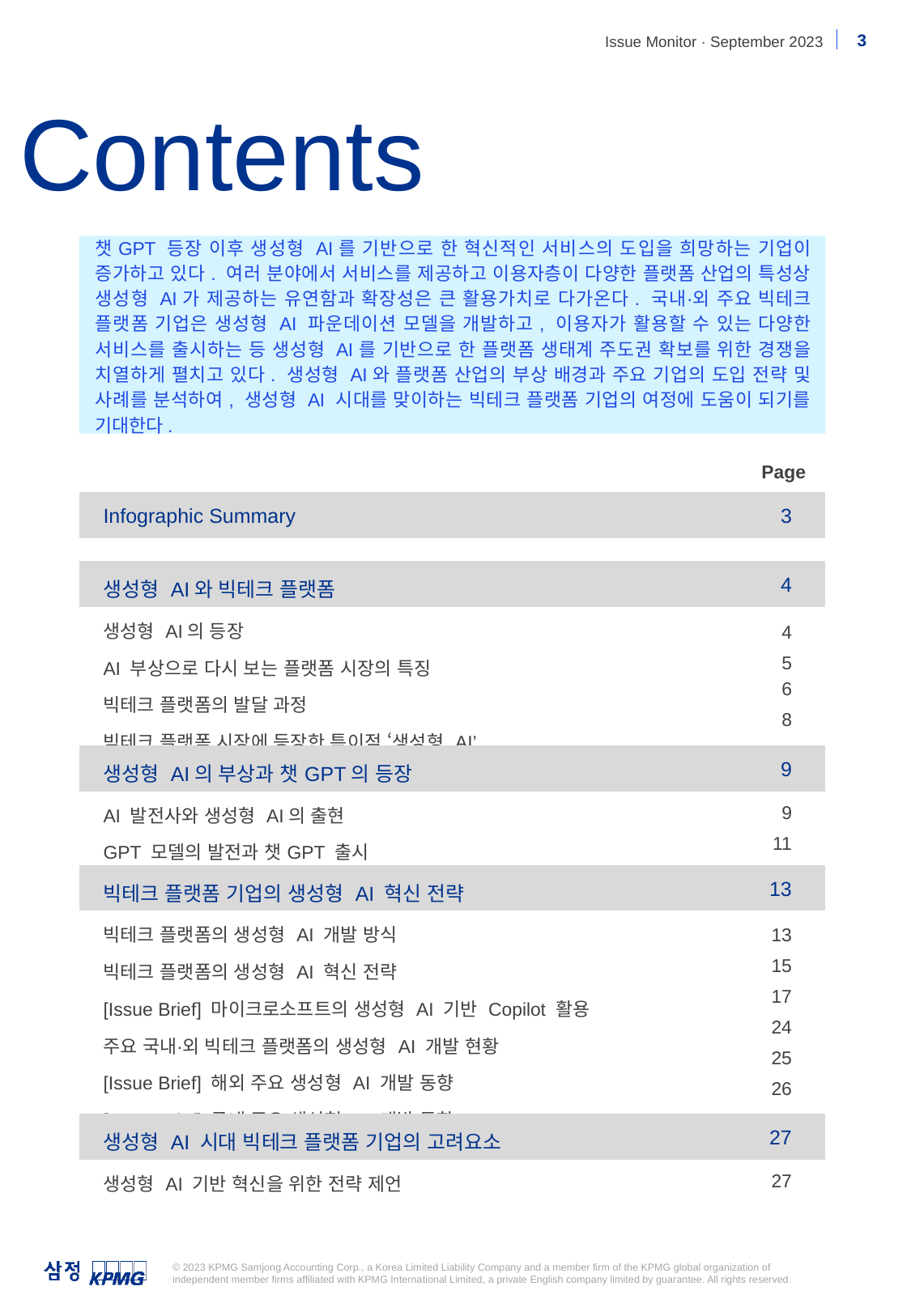

Contents
챗GPT 등장 이후 생성형 AI를 기반으로 한 혁신적인 서비스의 도입을 희망하는 기업이 증가하고 있다. 여러 분야에서 서비스를 제공하고 이용자층이 다양한 플랫폼 산업의 특성상 생성형 AI가 제공하는 유연함과 확장성은 큰 활용가치로 다가온다. 국내∙외 주요 빅테크 플랫폼 기업은 생성형 AI 파운데이션 모델을 개발하고, 이용자가 활용할 수 있는 다양한 서비스를 출시하는 등 생성형 AI를 기반으로 한 플랫폼 생태계 주도권 확보를 위한 경쟁을 치열하게 펼치고 있다. 생성형 AI와 플랫폼 산업의 부상 배경과 주요 기업의 도입 전략 및 사례를 분석하여, 생성형 AI 시대를 맞이하는 빅테크 플랫폼 기업의 여정에 도움이 되기를 기대한다.
|  | Page |
| --- | --- |
|  |  |
| Infographic Summary | 3 |
|  |  |
| 생성형 AI와 빅테크 플랫폼 | 4 |
| 생성형 AI의 등장 AI 부상으로 다시 보는 플랫폼 시장의 특징 빅테크 플랫폼의 발달 과정 빅테크 플랫폼 시장에 등장한 특이점 ‘생성형 AI’ | 4 5 6 8 |
| 생성형 AI의 부상과 챗GPT의 등장 | 9 |
| AI 발전사와 생성형 AI의 출현 GPT 모델의 발전과 챗GPT 출시 | 9 11 |
| 빅테크 플랫폼 기업의 생성형 AI 혁신 전략 | 13 |
| 빅테크 플랫폼의 생성형 AI 개발 방식 빅테크 플랫폼의 생성형 AI 혁신 전략 [Issue Brief] 마이크로소프트의 생성형 AI 기반 Copilot 활용 주요 국내∙외 빅테크 플랫폼의 생성형 AI 개발 현황 [Issue Brief] 해외 주요 생성형 AI 개발 동향 [Issue Brief] 국내 주요 생성형 AI 개발 동향 | 13 15 17 24 25 26 |
| 생성형 AI 시대 빅테크 플랫폼 기업의 고려요소 | 27 |
| 생성형 AI 기반 혁신을 위한 전략 제언 | 27 |